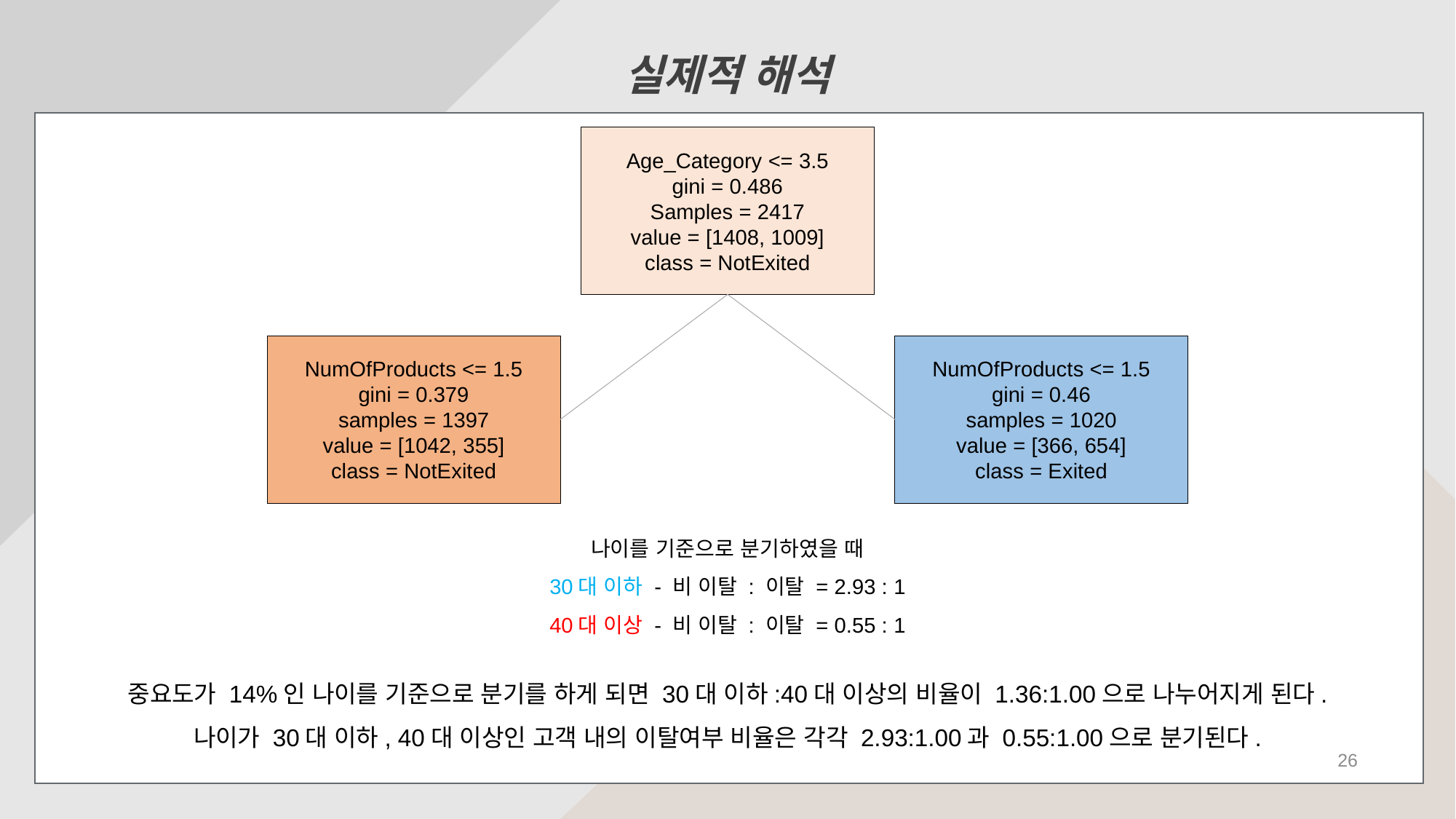

실제적 해석

Age_Category <= 3.5
gini = 0.486
Samples = 2417
value = [1408, 1009]
class = NotExited

NumOfProducts <= 1.5
gini = 0.379
samples = 1397
value = [1042, 355]
class = NotExited
NumOfProducts <= 1.5
gini = 0.46
samples = 1020
value = [366, 654]
class = Exited
나이를 기준으로 분기하였을 때
30대 이하 - 비 이탈 : 이탈 = 2.93 : 1
40대 이상 - 비 이탈 : 이탈 = 0.55 : 1
중요도가 14%인 나이를 기준으로 분기를 하게 되면 30대 이하:40대 이상의 비율이 1.36:1.00으로 나누어지게 된다.
나이가 30대 이하, 40대 이상인 고객 내의 이탈여부 비율은 각각 2.93:1.00과 0.55:1.00으로 분기된다.
26